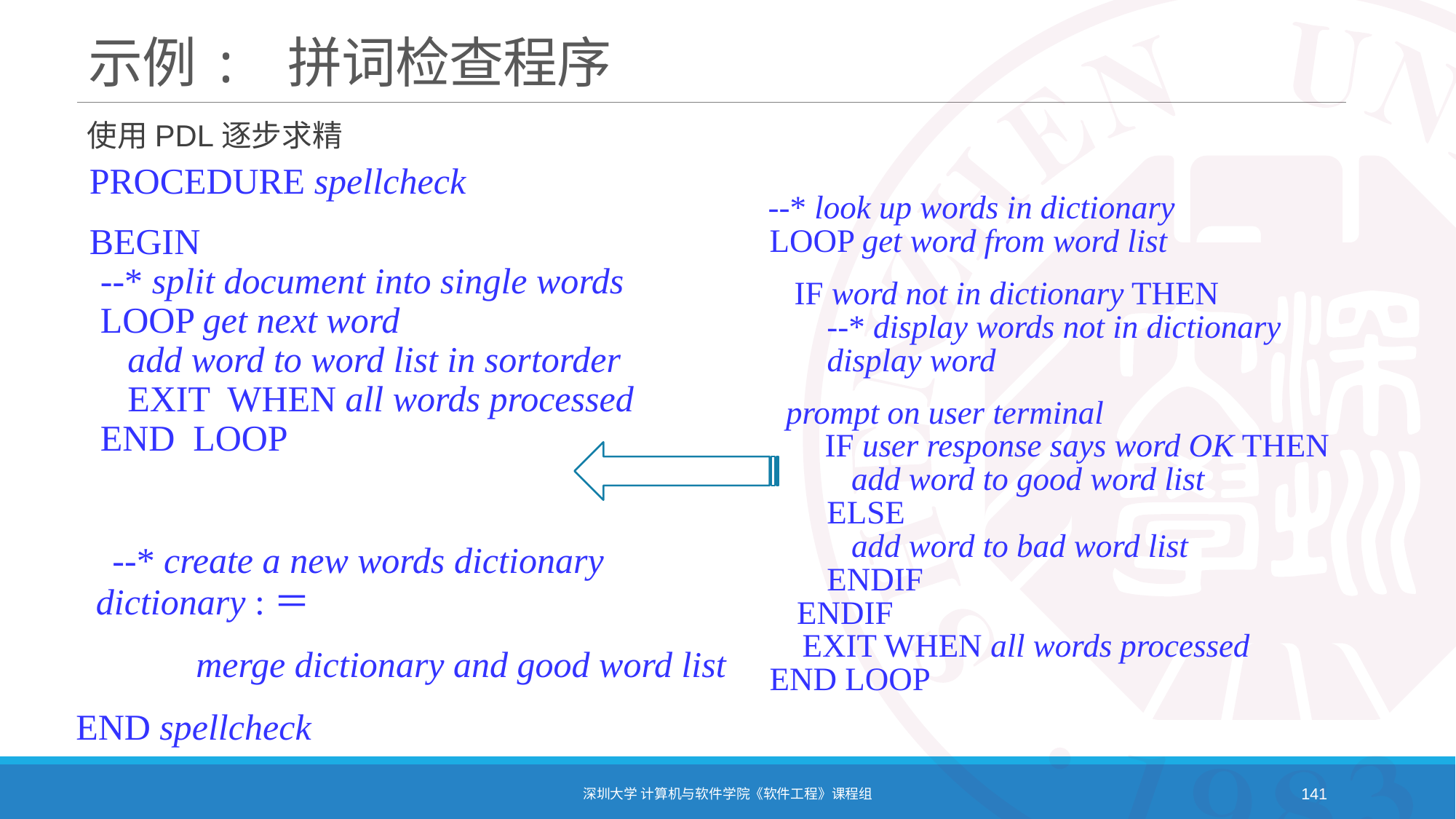

# 示例: 拼词检查程序
使用PDL逐步求精

PROCEDURE spellcheck
BEGIN
--* split document into single words
LOOP get next word
   add word to word list in sortorder
   EXIT  WHEN all words processed
END  LOOP

 --* look up words in dictionary
LOOP get word from word list
	   IF word not in dictionary THEN
       --* display words not in dictionary
       display word
		  prompt on user terminal
        IF user response says word OK THEN
          add word to good word list
       ELSE
          add word to bad word list
       ENDIF
   ENDIF
    EXIT WHEN all words processed
END LOOP

    --* create a new words dictionary
 dictionary :＝
		merge dictionary and good word list
END spellcheck
深圳大学 计算机与软件学院《软件工程》课程组
141